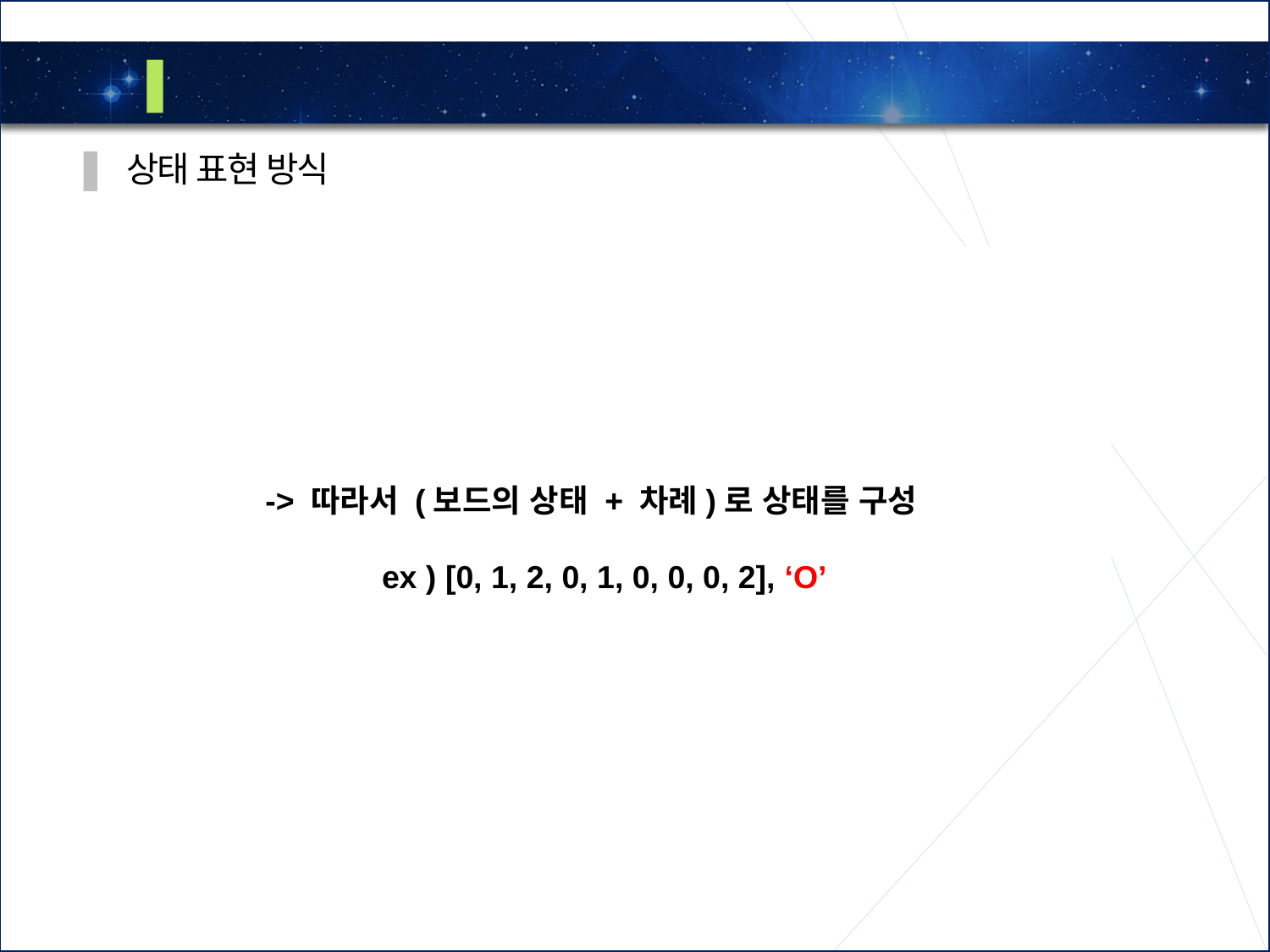

3
환경 설계

상태 표현 방식

-> 따라서 (보드의 상태 + 차례)로 상태를 구성

   ex ) [0, 1, 2, 0, 1, 0, 0, 0, 2], ‘O’